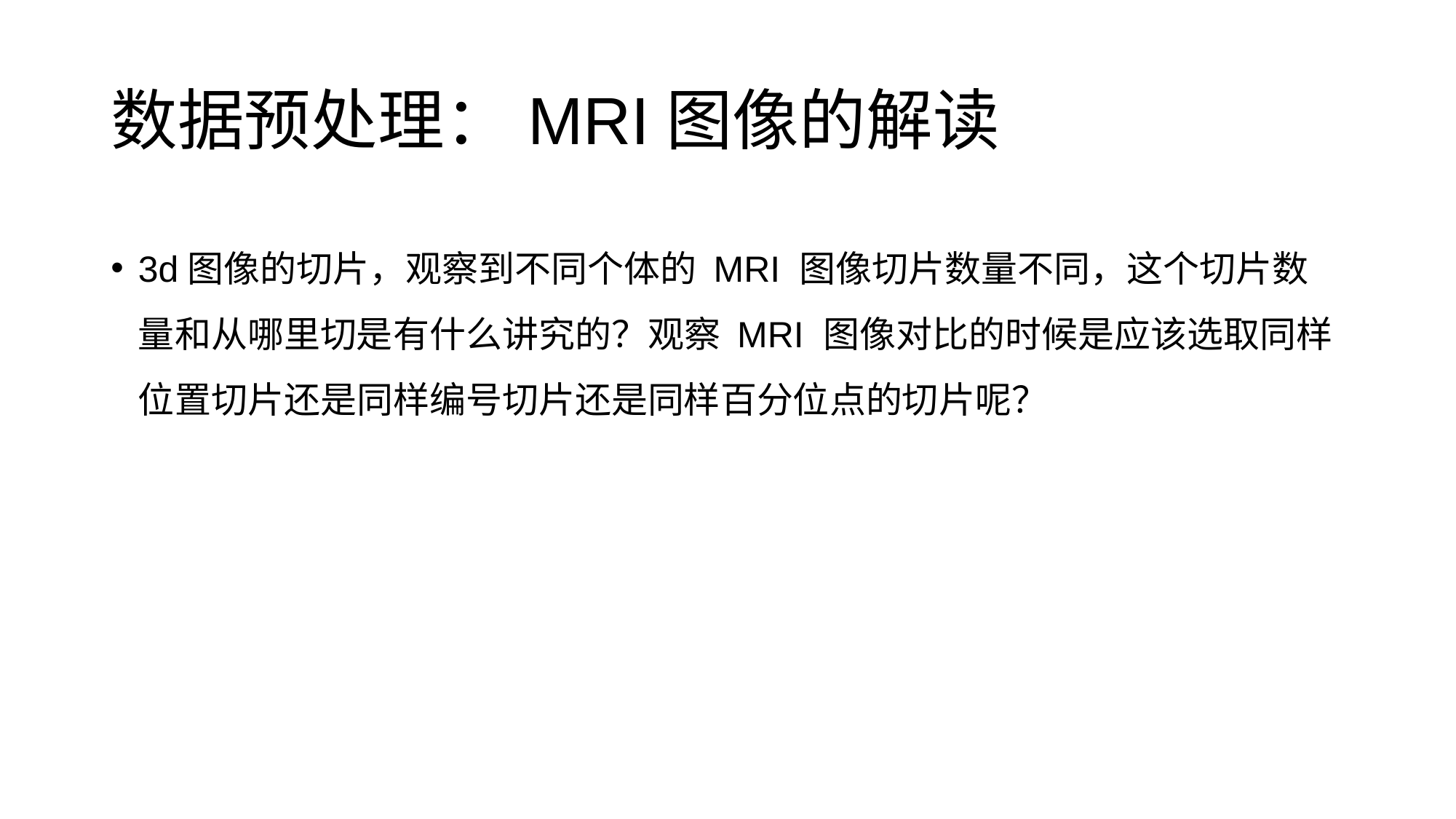

# 数据预处理：MRI图像的解读
3d图像的切片，观察到不同个体的 MRI 图像切片数量不同，这个切片数量和从哪里切是有什么讲究的？观察 MRI 图像对比的时候是应该选取同样位置切片还是同样编号切片还是同样百分位点的切片呢？